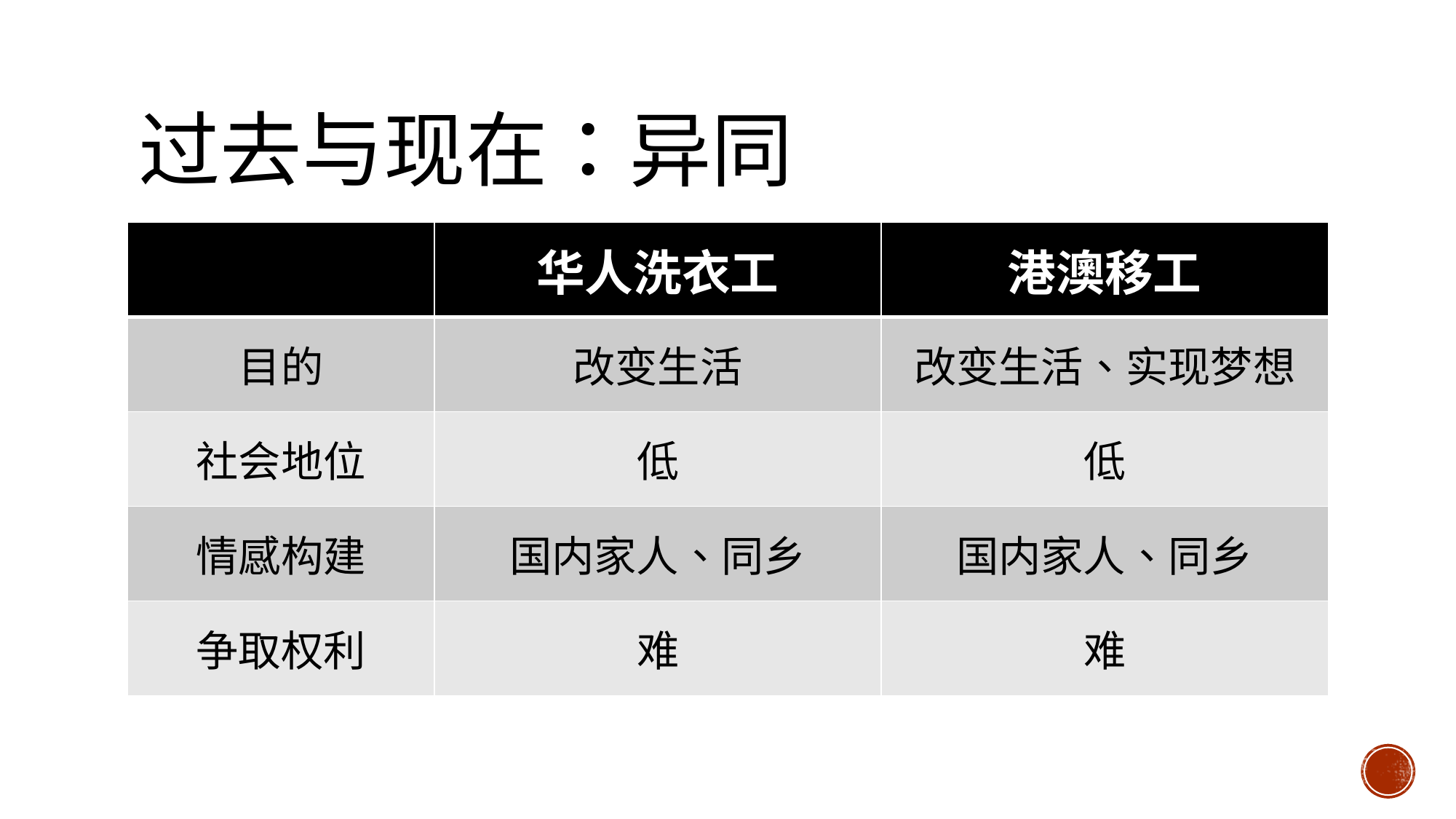

# 过去与现在：异同
|  | 华人洗衣工 | 港澳移工 |
| --- | --- | --- |
| 目的 | 改变生活 | 改变生活、实现梦想 |
| 社会地位 | 低 | 低 |
| 情感构建 | 国内家人、同乡 | 国内家人、同乡 |
| 争取权利 | 难 | 难 |